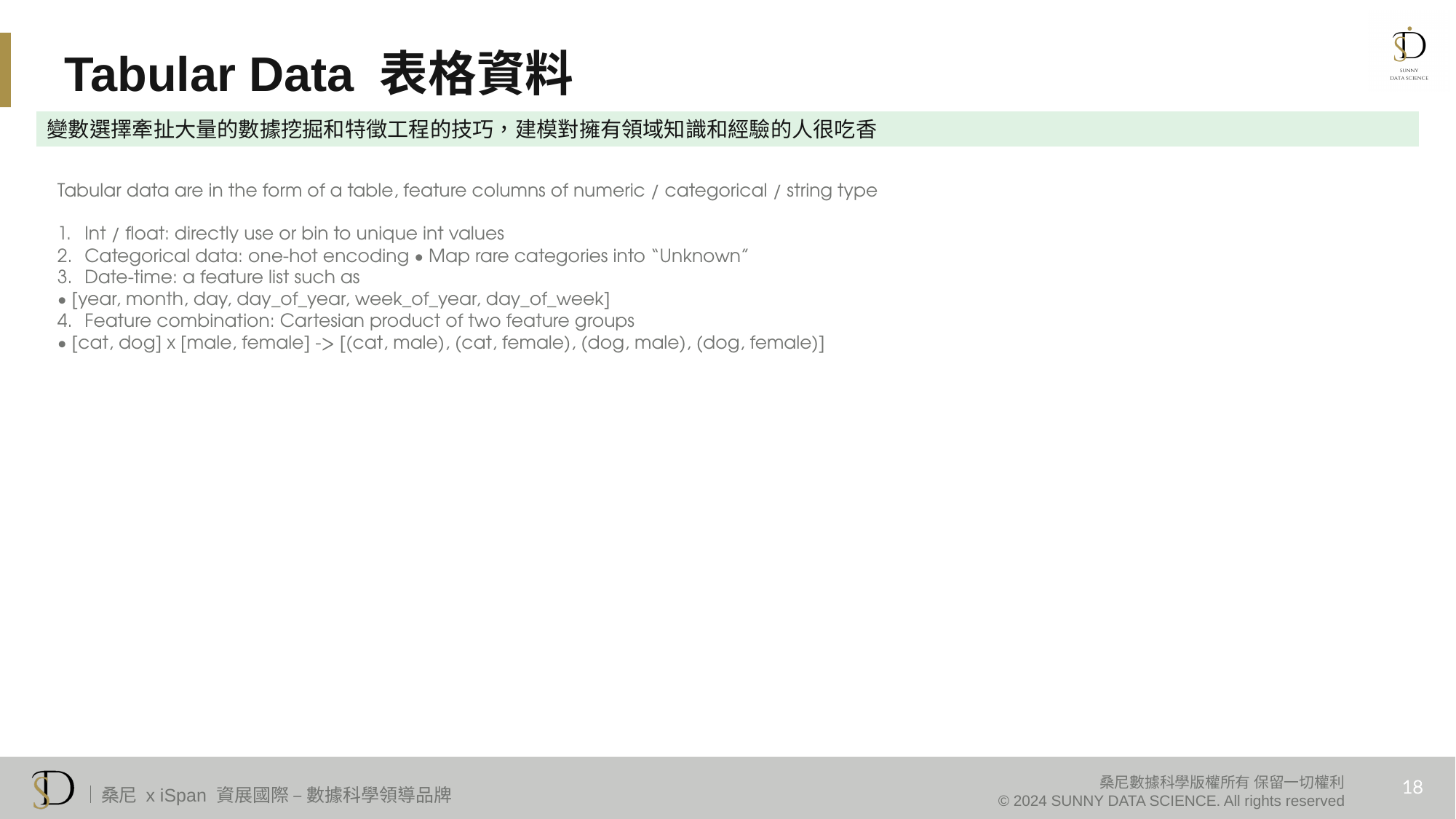

Tabular Data 表格資料
變數選擇牽扯大量的數據挖掘和特徵工程的技巧，建模對擁有領域知識和經驗的人很吃香
Tabular data are in the form of a table, feature columns of numeric / categorical / string type

Int / float: directly use or bin to unique int values
Categorical data: one-hot encoding • Map rare categories into “Unknown”
Date-time: a feature list such as
• [year, month, day, day_of_year, week_of_year, day_of_week]
Feature combination: Cartesian product of two feature groups
• [cat, dog] x [male, female] -> [(cat, male), (cat, female), (dog, male), (dog, female)]